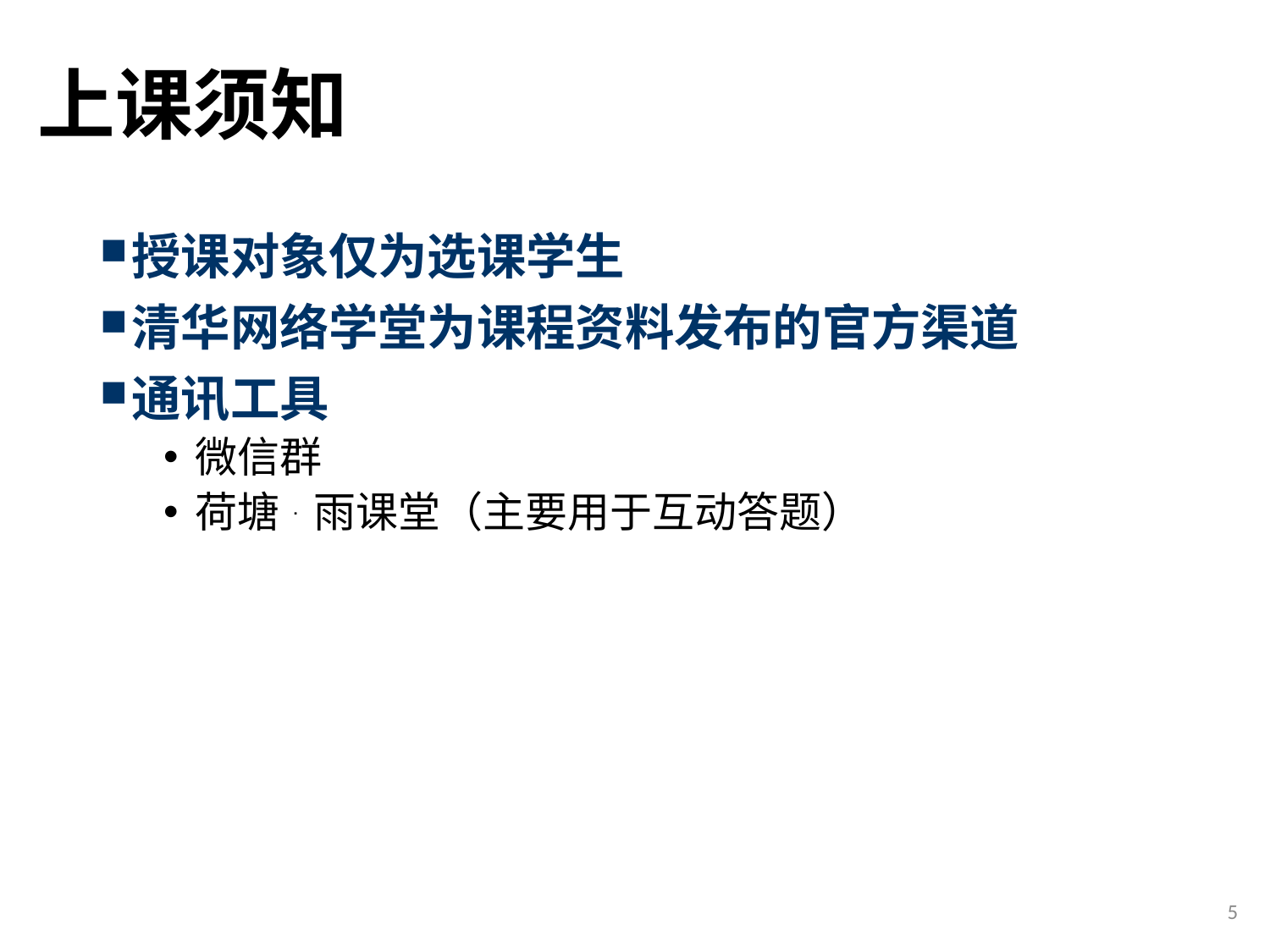

# 上课须知
授课对象仅为选课学生
清华网络学堂为课程资料发布的官方渠道
通讯工具
微信群
荷塘.雨课堂（主要用于互动答题）

5